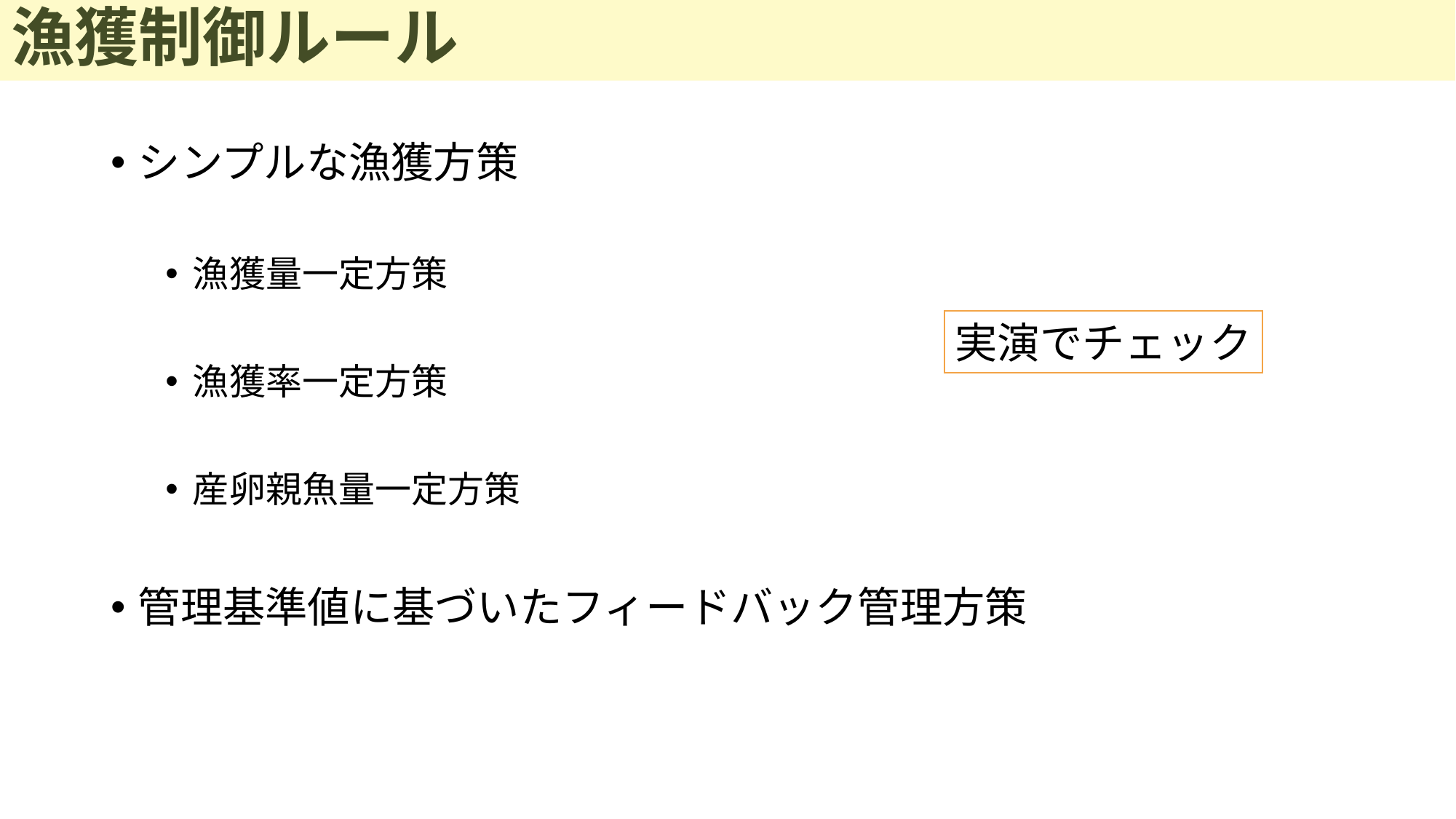

# 漁獲制御ルール
シンプルな漁獲方策

漁獲量一定方策

漁獲率一定方策

産卵親魚量一定方策

管理基準値に基づいたフィードバック管理方策
実演でチェック